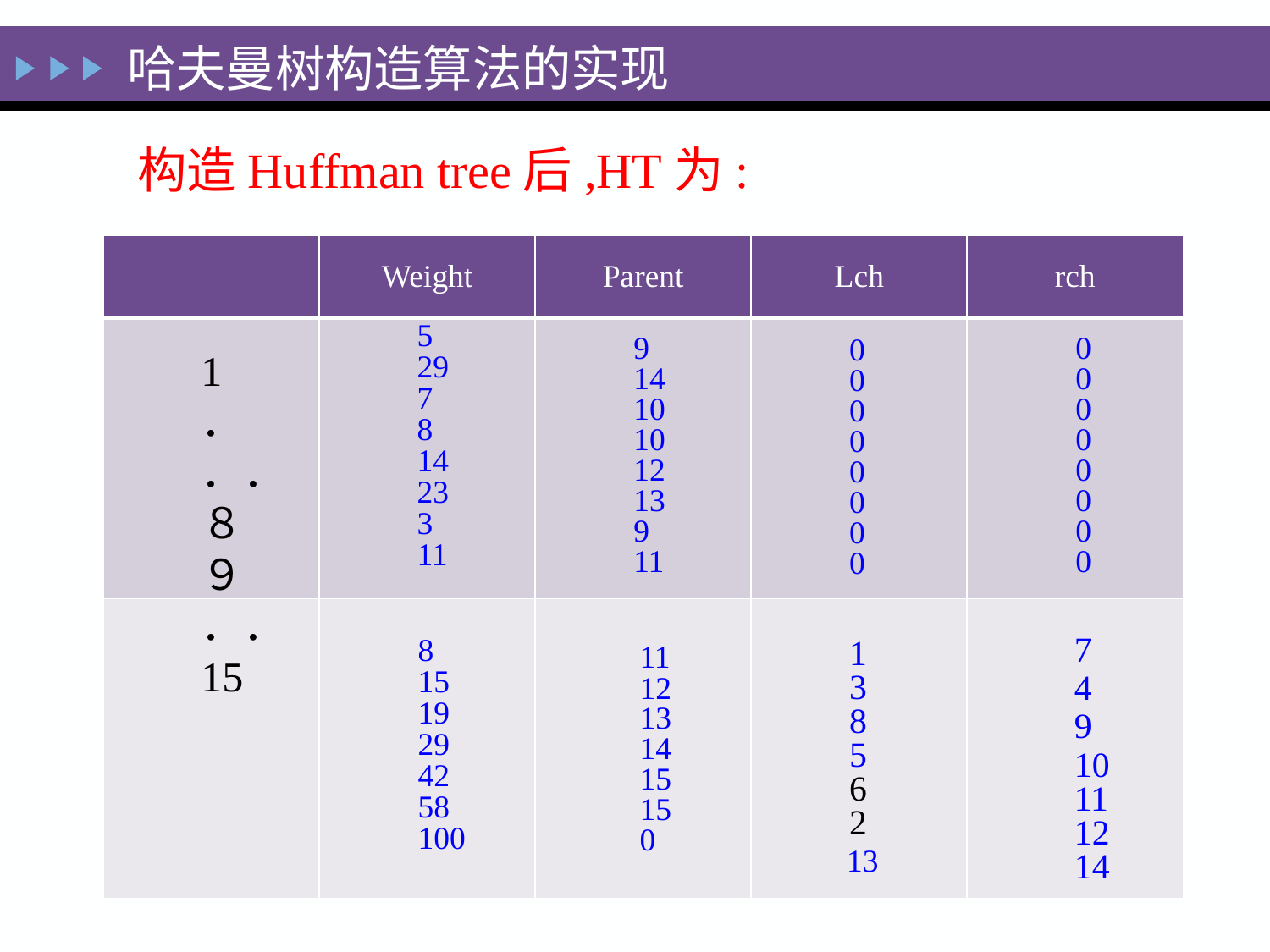

哈夫曼树构造算法的实现
构造Huffman tree后,HT为:
|  | Weight | Parent | Lch | rch |
| --- | --- | --- | --- | --- |
|  |  |  |  |  |
|  |  |  |  |  |
5
29
7
8
14
23
3
11
9 14101012139 11
0 0 0 0 0 0 0 0
0 0 0 0 0 0 0 0
1．．．８
９．．15
749
8
15
19
29
42
58
100
138562
11
12
13
14
15
15
0
10
11
12
14

13